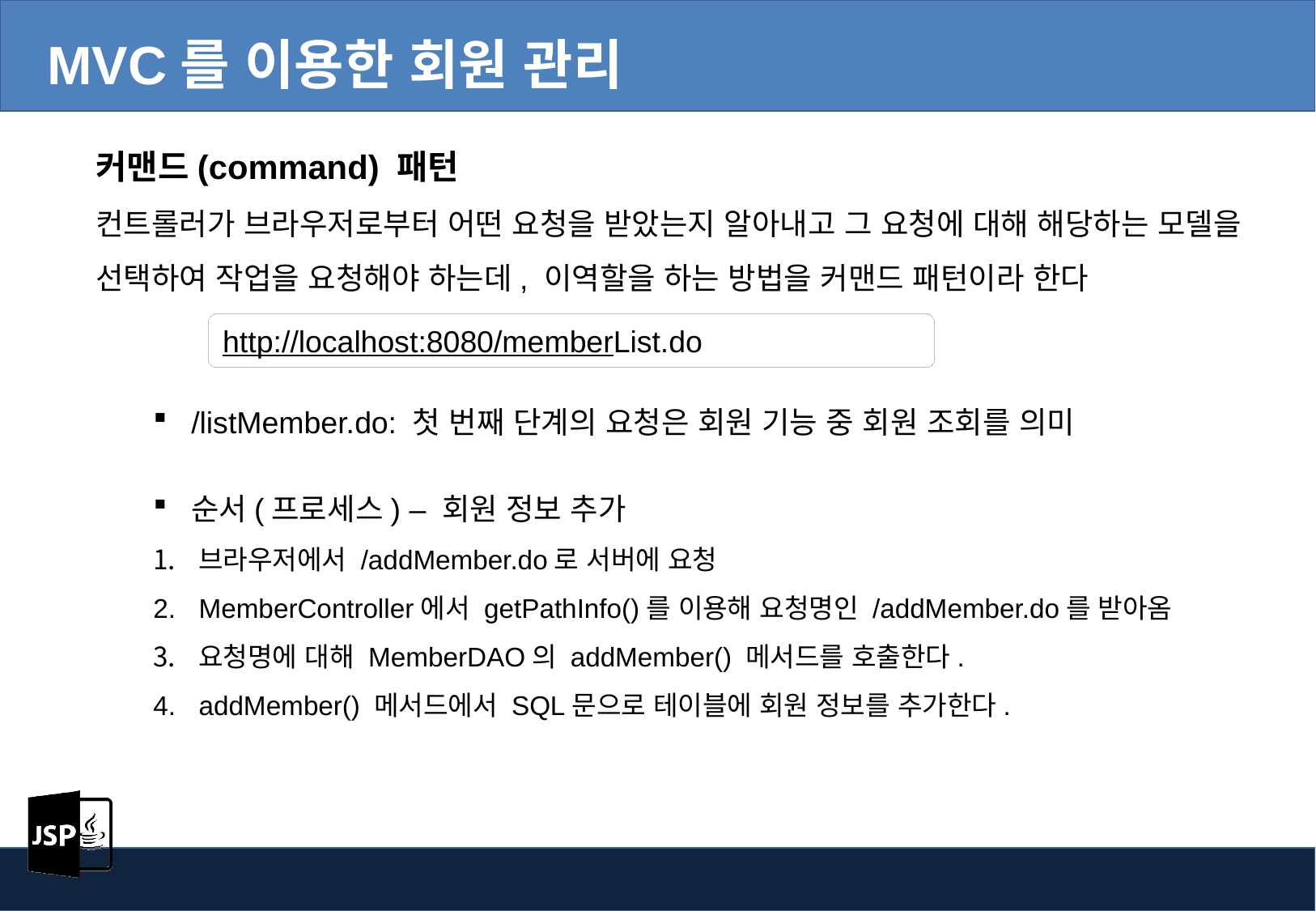

MVC를 이용한 회원 관리
커맨드(command) 패턴
컨트롤러가 브라우저로부터 어떤 요청을 받았는지 알아내고 그 요청에 대해 해당하는 모델을 선택하여 작업을 요청해야 하는데, 이역할을 하는 방법을 커맨드 패턴이라 한다
http://localhost:8080/memberList.do
/listMember.do: 첫 번째 단계의 요청은 회원 기능 중 회원 조회를 의미
순서(프로세스) – 회원 정보 추가
브라우저에서 /addMember.do로 서버에 요청
MemberController에서 getPathInfo()를 이용해 요청명인 /addMember.do를 받아옴
요청명에 대해 MemberDAO의 addMember() 메서드를 호출한다.
addMember() 메서드에서 SQL문으로 테이블에 회원 정보를 추가한다.